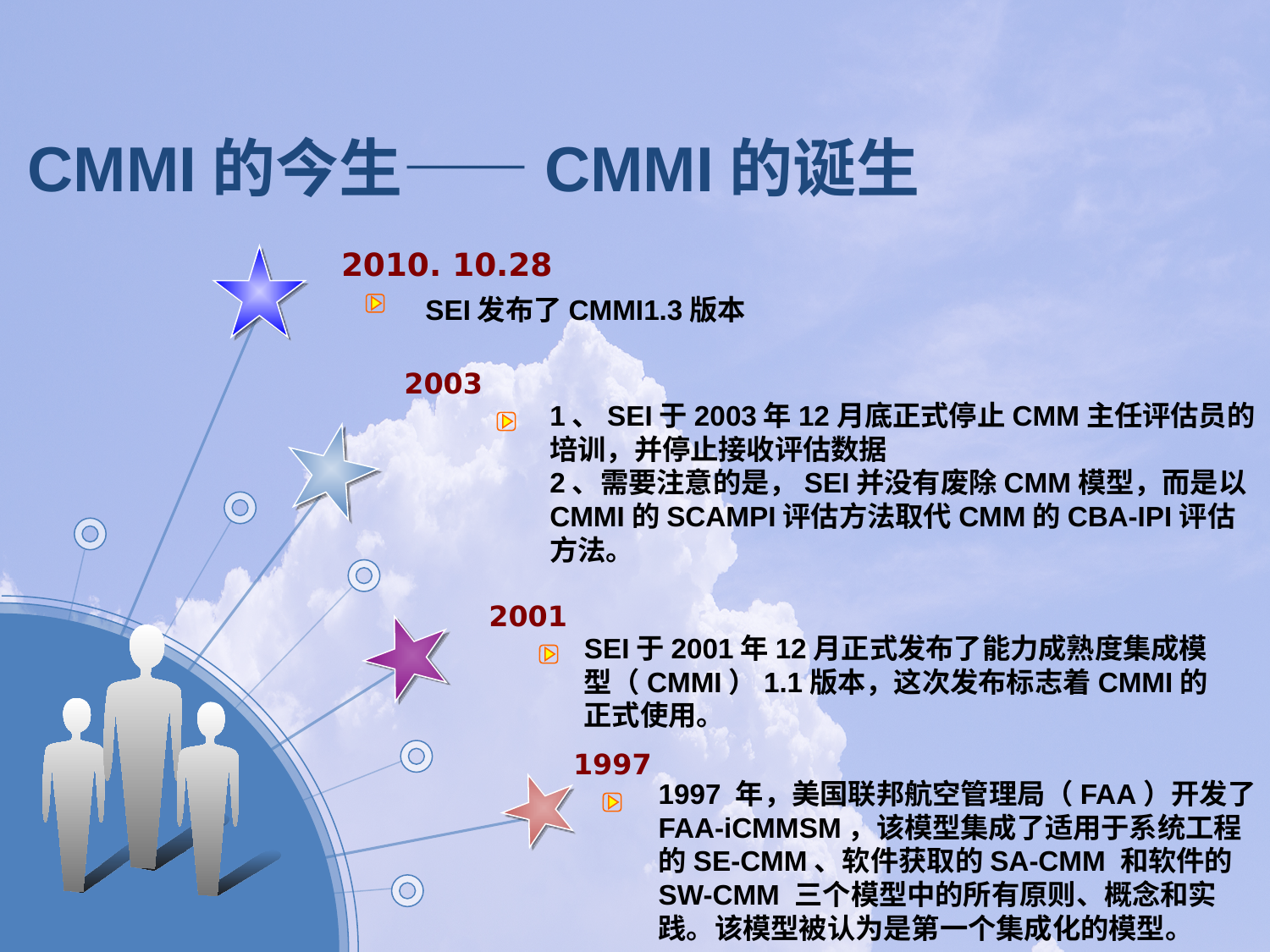

CMMI的今生——CMMI的诞生
2010. 10.28

SEI发布了CMMI1.3版本

2003
1、SEI于2003年12月底正式停止CMM主任评估员的培训，并停止接收评估数据
2、需要注意的是，SEI并没有废除CMM模型，而是以CMMI的SCAMPI评估方法取代CMM的CBA-IPI评估方法。

2001

SEI于2001年12月正式发布了能力成熟度集成模型（CMMI）1.1版本，这次发布标志着CMMI的正式使用。

1997

1997 年，美国联邦航空管理局（FAA）开发了FAA-iCMMSM，该模型集成了适用于系统工程的SE-CMM、软件获取的SA-CMM 和软件的SW-CMM 三个模型中的所有原则、概念和实践。该模型被认为是第一个集成化的模型。